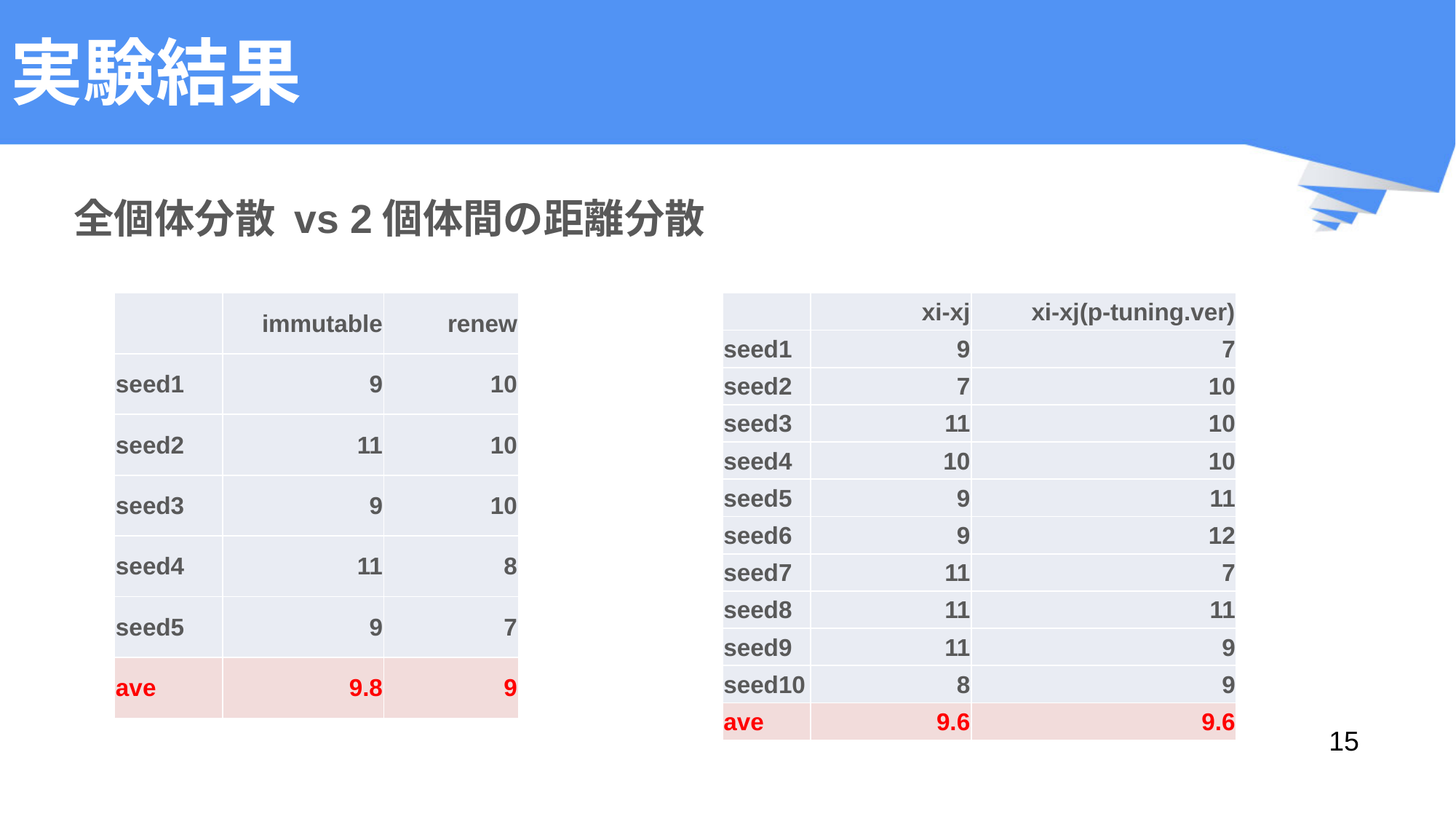

# 実験結果
全個体分散 vs 2個体間の距離分散
|  | immutable | renew |
| --- | --- | --- |
| seed1 | 9 | 10 |
| seed2 | 11 | 10 |
| seed3 | 9 | 10 |
| seed4 | 11 | 8 |
| seed5 | 9 | 7 |
| ave | 9.8 | 9 |
|  | xi-xj | xi-xj(p-tuning.ver) |
| --- | --- | --- |
| seed1 | 9 | 7 |
| seed2 | 7 | 10 |
| seed3 | 11 | 10 |
| seed4 | 10 | 10 |
| seed5 | 9 | 11 |
| seed6 | 9 | 12 |
| seed7 | 11 | 7 |
| seed8 | 11 | 11 |
| seed9 | 11 | 9 |
| seed10 | 8 | 9 |
| ave | 9.6 | 9.6 |
15